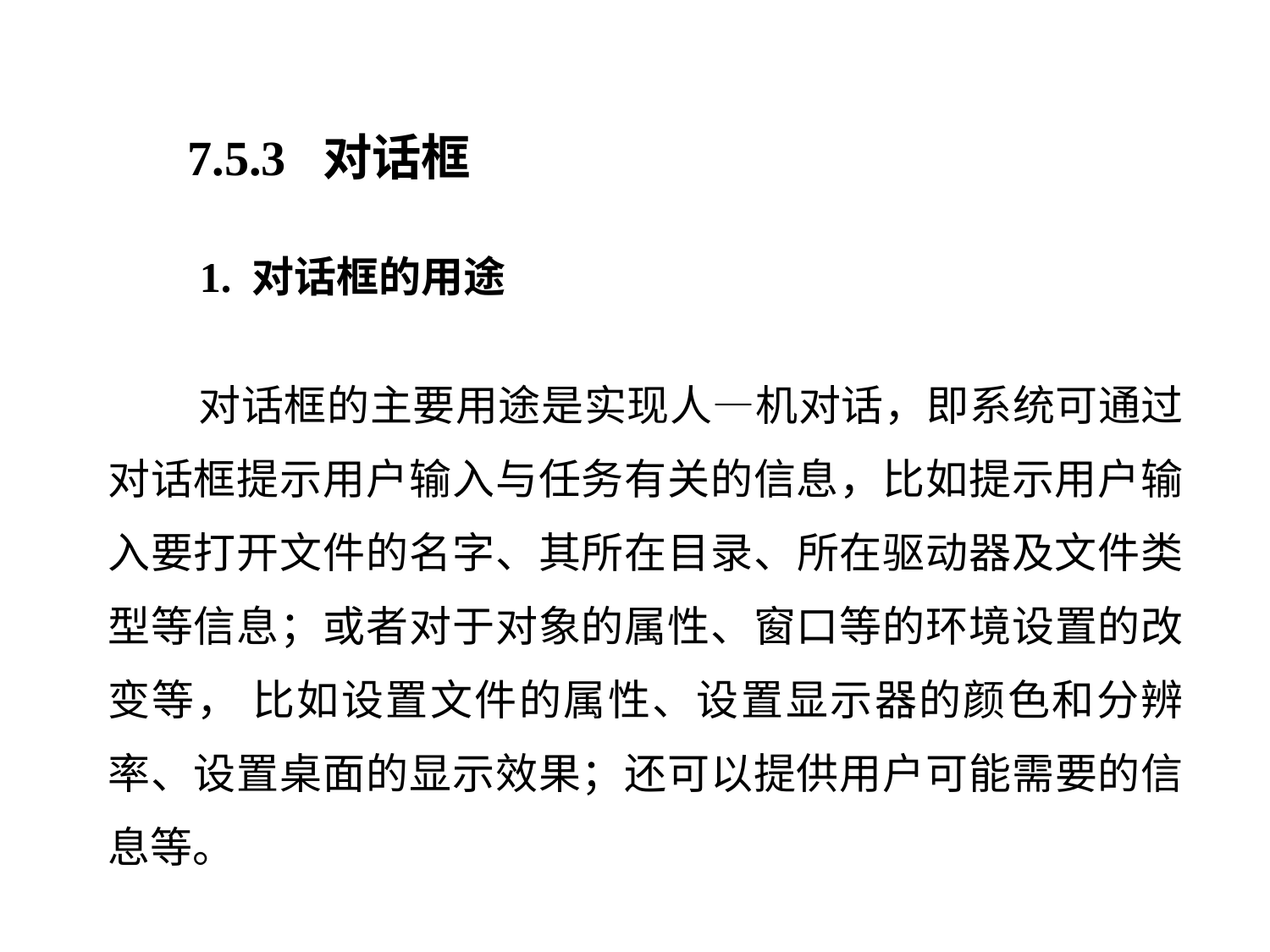

7.5.3  对话框
1. 对话框的用途
        对话框的主要用途是实现人—机对话，即系统可通过对话框提示用户输入与任务有关的信息，比如提示用户输入要打开文件的名字、其所在目录、所在驱动器及文件类型等信息；或者对于对象的属性、窗口等的环境设置的改变等， 比如设置文件的属性、设置显示器的颜色和分辨率、设置桌面的显示效果；还可以提供用户可能需要的信息等。